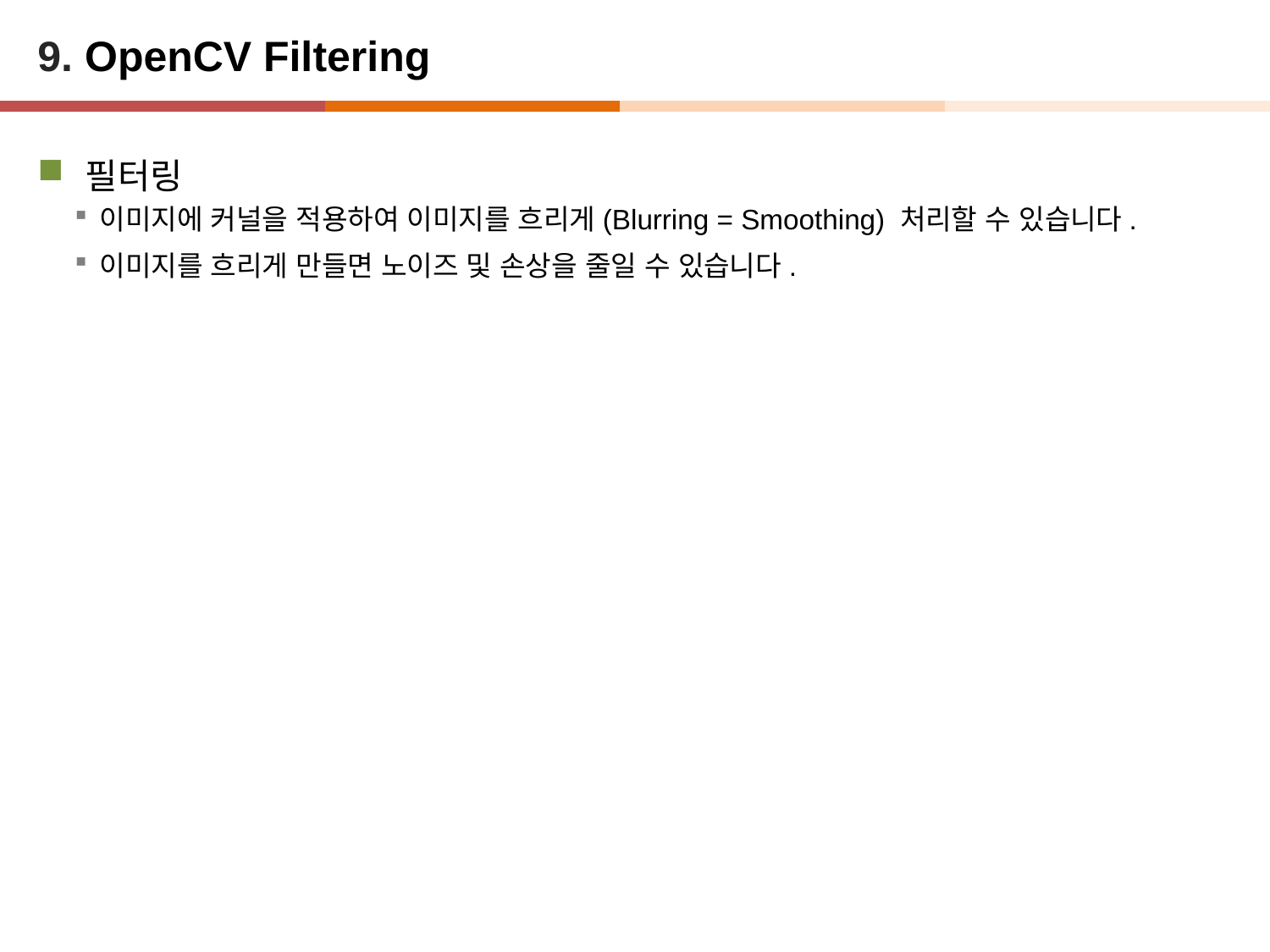

# 9. OpenCV Filtering
필터링
이미지에 커널을 적용하여 이미지를 흐리게(Blurring = Smoothing) 처리할 수 있습니다.
이미지를 흐리게 만들면 노이즈 및 손상을 줄일 수 있습니다.